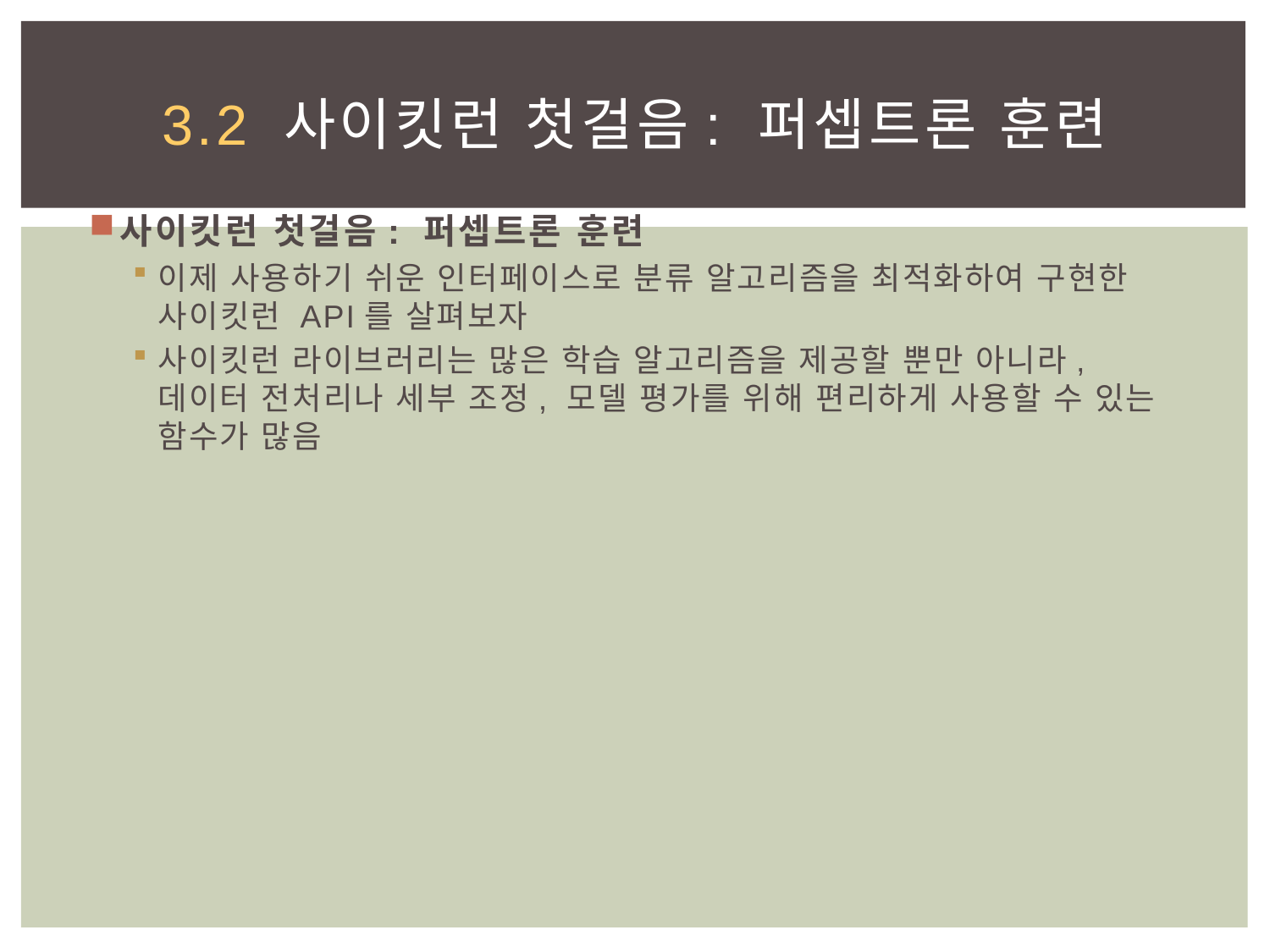

# 3.2 사이킷런 첫걸음: 퍼셉트론 훈련
사이킷런 첫걸음: 퍼셉트론 훈련
이제 사용하기 쉬운 인터페이스로 분류 알고리즘을 최적화하여 구현한 사이킷런 API를 살펴보자
사이킷런 라이브러리는 많은 학습 알고리즘을 제공할 뿐만 아니라, 데이터 전처리나 세부 조정, 모델 평가를 위해 편리하게 사용할 수 있는 함수가 많음